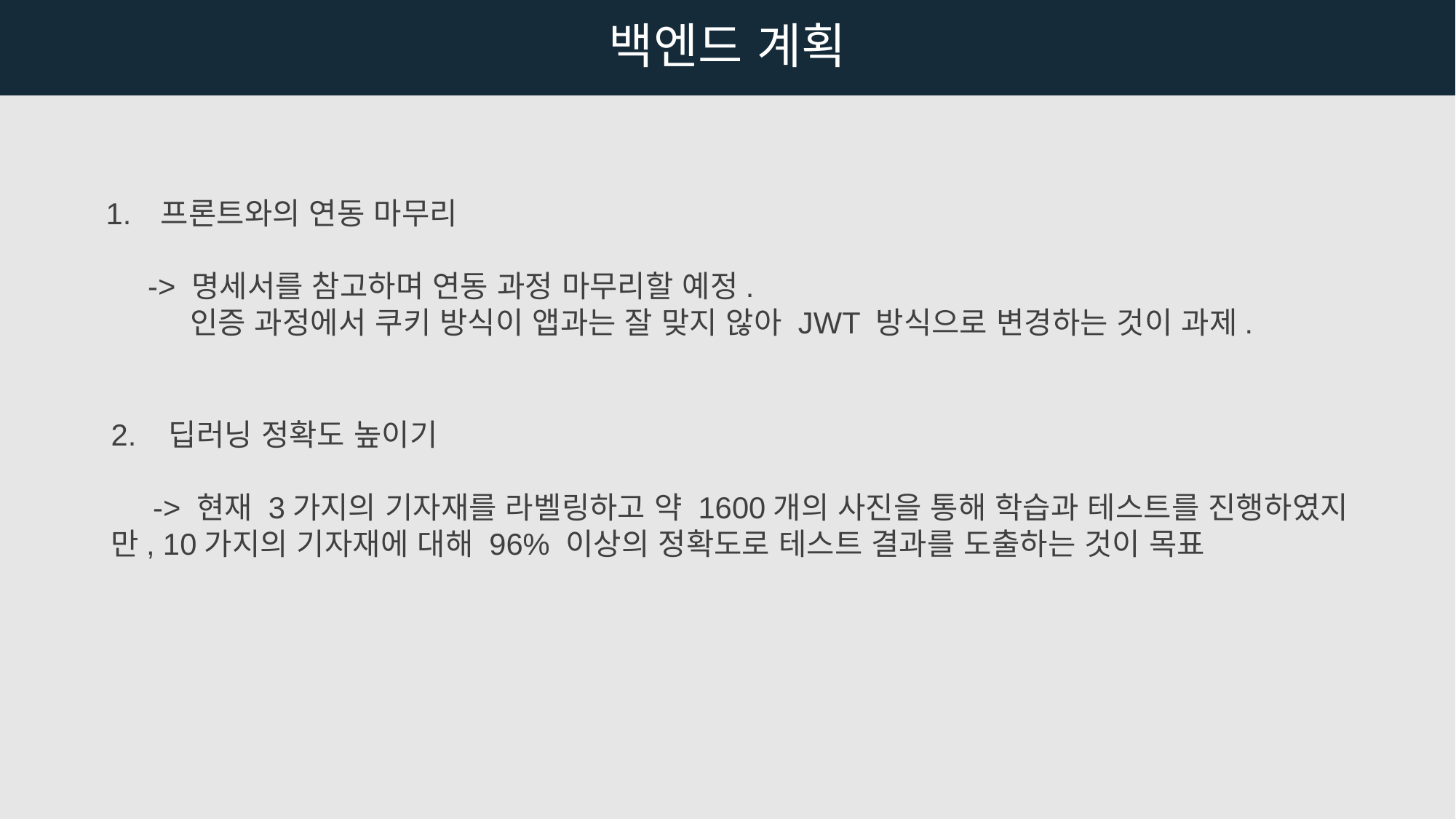

백엔드 계획
프론트와의 연동 마무리

     -> 명세서를 참고하며 연동 과정 마무리할 예정.
         인증 과정에서 쿠키 방식이 앱과는 잘 맞지 않아 JWT 방식으로 변경하는 것이 과제.

2.   딥러닝 정확도 높이기

     -> 현재 3가지의 기자재를 라벨링하고 약 1600개의 사진을 통해 학습과 테스트를 진행하였지만, 10가지의 기자재에 대해 96% 이상의 정확도로 테스트 결과를 도출하는 것이 목표